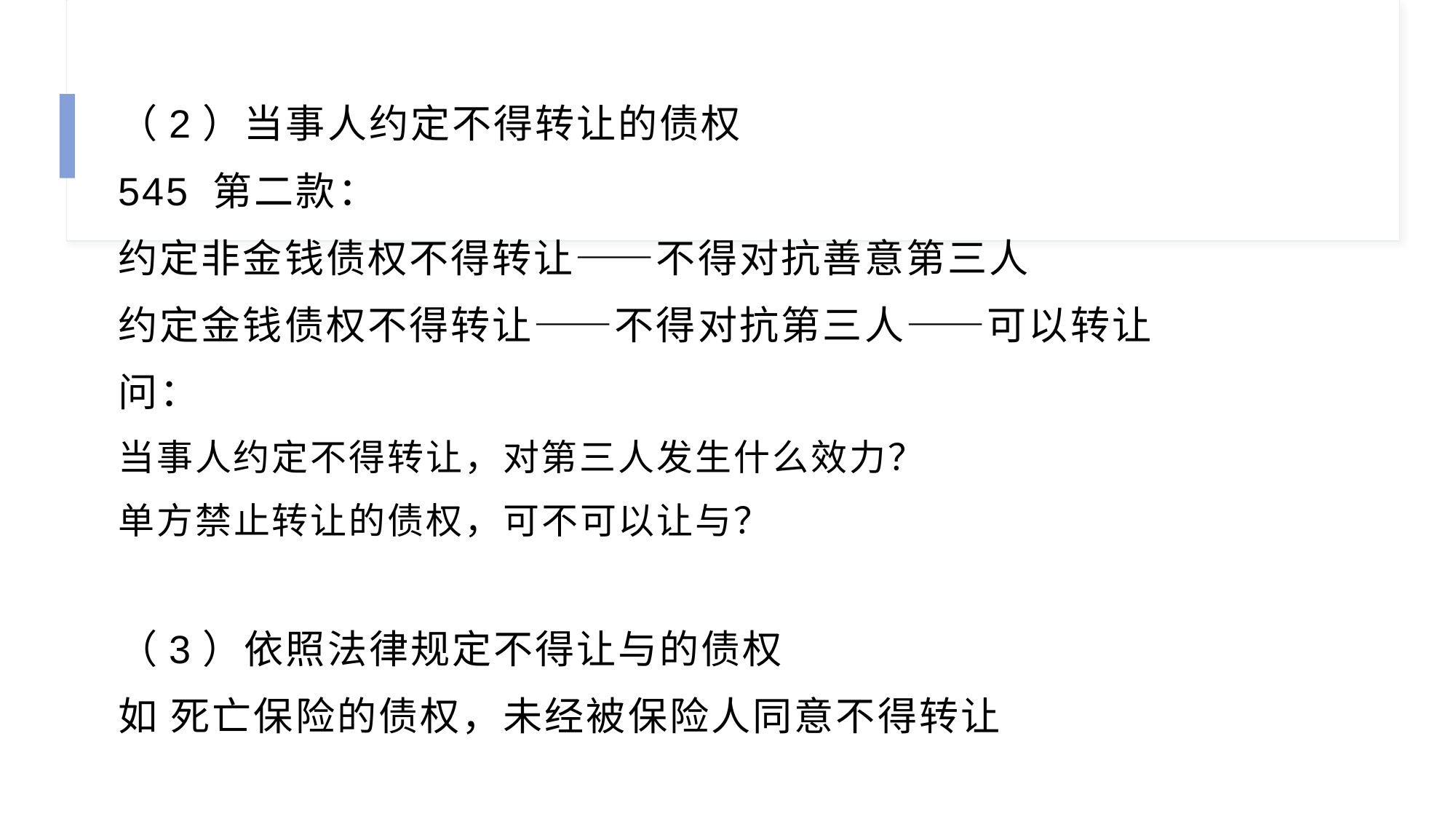

（2）当事人约定不得转让的债权
545 第二款：
约定非金钱债权不得转让——不得对抗善意第三人
约定金钱债权不得转让——不得对抗第三人——可以转让
问：
当事人约定不得转让，对第三人发生什么效力？
单方禁止转让的债权，可不可以让与？

（3）依照法律规定不得让与的债权
如 死亡保险的债权，未经被保险人同意不得转让